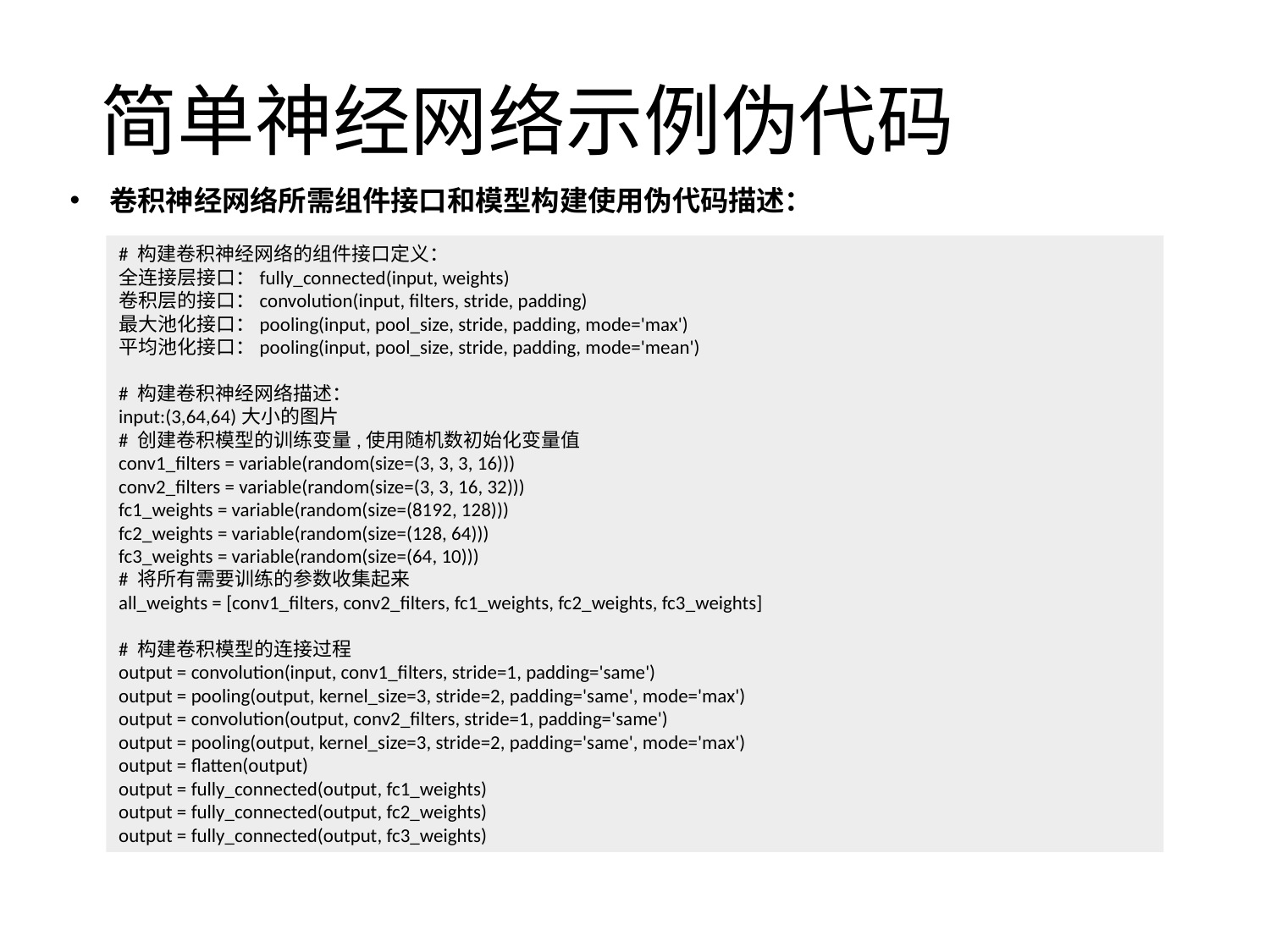

简单神经网络示例伪代码
卷积神经网络所需组件接口和模型构建使用伪代码描述：
# 构建卷积神经网络的组件接口定义：
全连接层接口：fully_connected(input, weights)
卷积层的接口：convolution(input, filters, stride, padding)
最大池化接口：pooling(input, pool_size, stride, padding, mode='max')
平均池化接口：pooling(input, pool_size, stride, padding, mode='mean')

# 构建卷积神经网络描述：
input:(3,64,64)大小的图片
# 创建卷积模型的训练变量,使用随机数初始化变量值
conv1_filters = variable(random(size=(3, 3, 3, 16)))
conv2_filters = variable(random(size=(3, 3, 16, 32)))
fc1_weights = variable(random(size=(8192, 128)))
fc2_weights = variable(random(size=(128, 64)))
fc3_weights = variable(random(size=(64, 10)))
# 将所有需要训练的参数收集起来
all_weights = [conv1_filters, conv2_filters, fc1_weights, fc2_weights, fc3_weights]

# 构建卷积模型的连接过程
output = convolution(input, conv1_filters, stride=1, padding='same')
output = pooling(output, kernel_size=3, stride=2, padding='same', mode='max')
output = convolution(output, conv2_filters, stride=1, padding='same')
output = pooling(output, kernel_size=3, stride=2, padding='same', mode='max')
output = flatten(output)
output = fully_connected(output, fc1_weights)
output = fully_connected(output, fc2_weights)
output = fully_connected(output, fc3_weights)